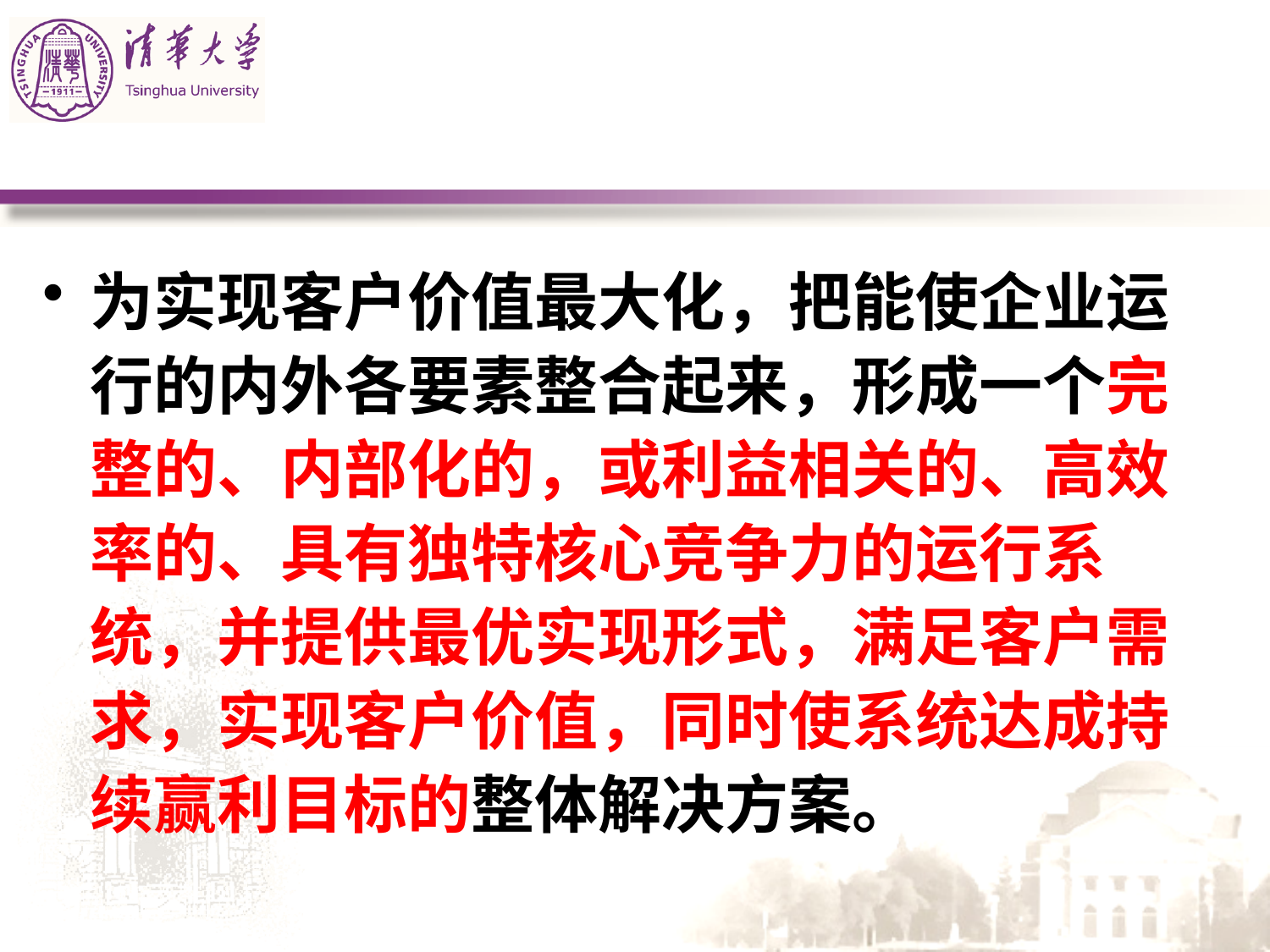

#
为实现客户价值最大化，把能使企业运行的内外各要素整合起来，形成一个完整的、内部化的，或利益相关的、高效率的、具有独特核心竞争力的运行系统，并提供最优实现形式，满足客户需求，实现客户价值，同时使系统达成持续赢利目标的整体解决方案。